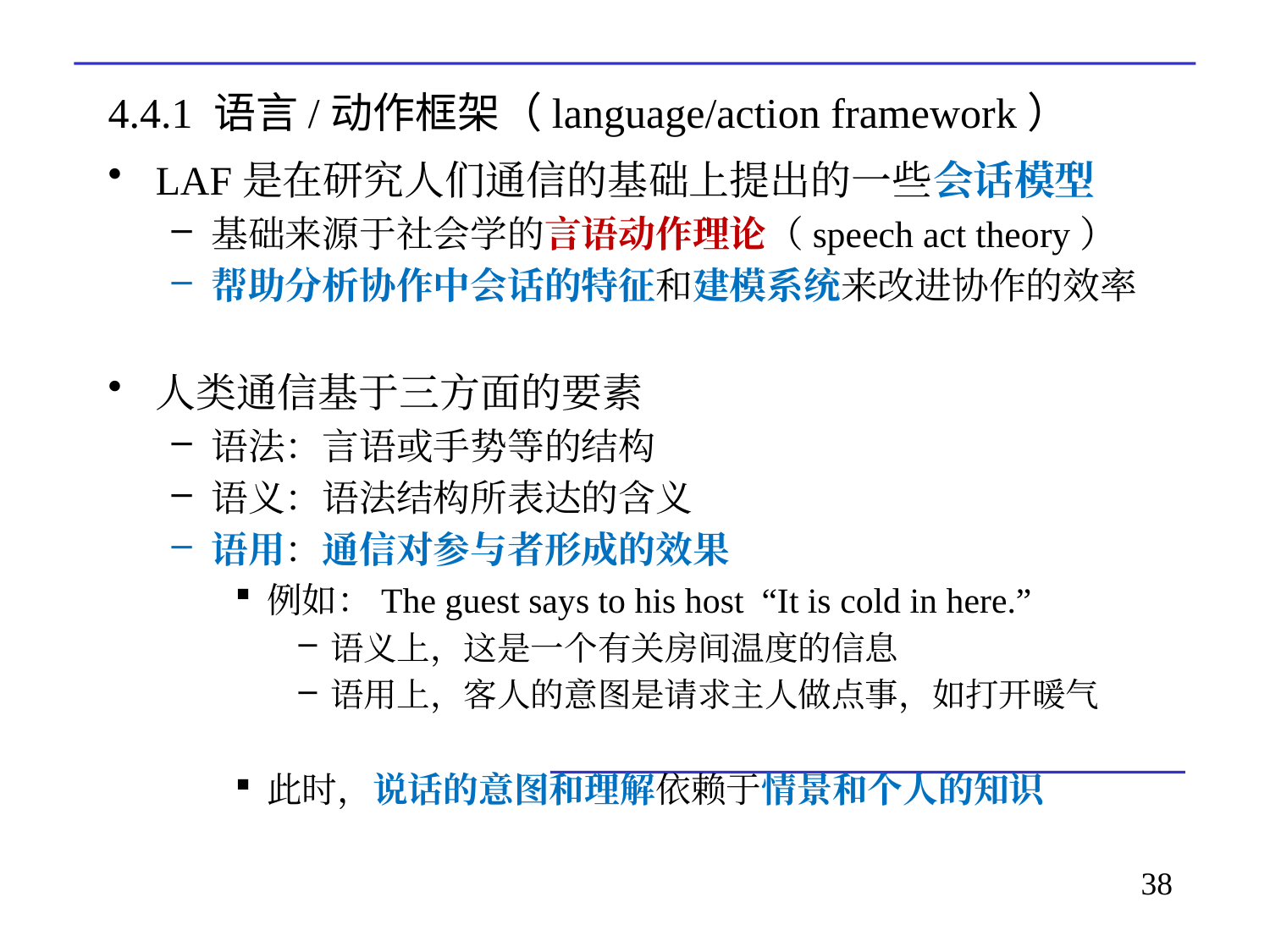

# 4.4.1 语言/动作框架（language/action framework）
LAF是在研究人们通信的基础上提出的一些会话模型
基础来源于社会学的言语动作理论（speech act theory）
帮助分析协作中会话的特征和建模系统来改进协作的效率

人类通信基于三方面的要素
语法：言语或手势等的结构
语义：语法结构所表达的含义
语用：通信对参与者形成的效果
例如：The guest says to his host  “It is cold in here.”
语义上，这是一个有关房间温度的信息
语用上，客人的意图是请求主人做点事，如打开暖气

此时，说话的意图和理解依赖于情景和个人的知识
38